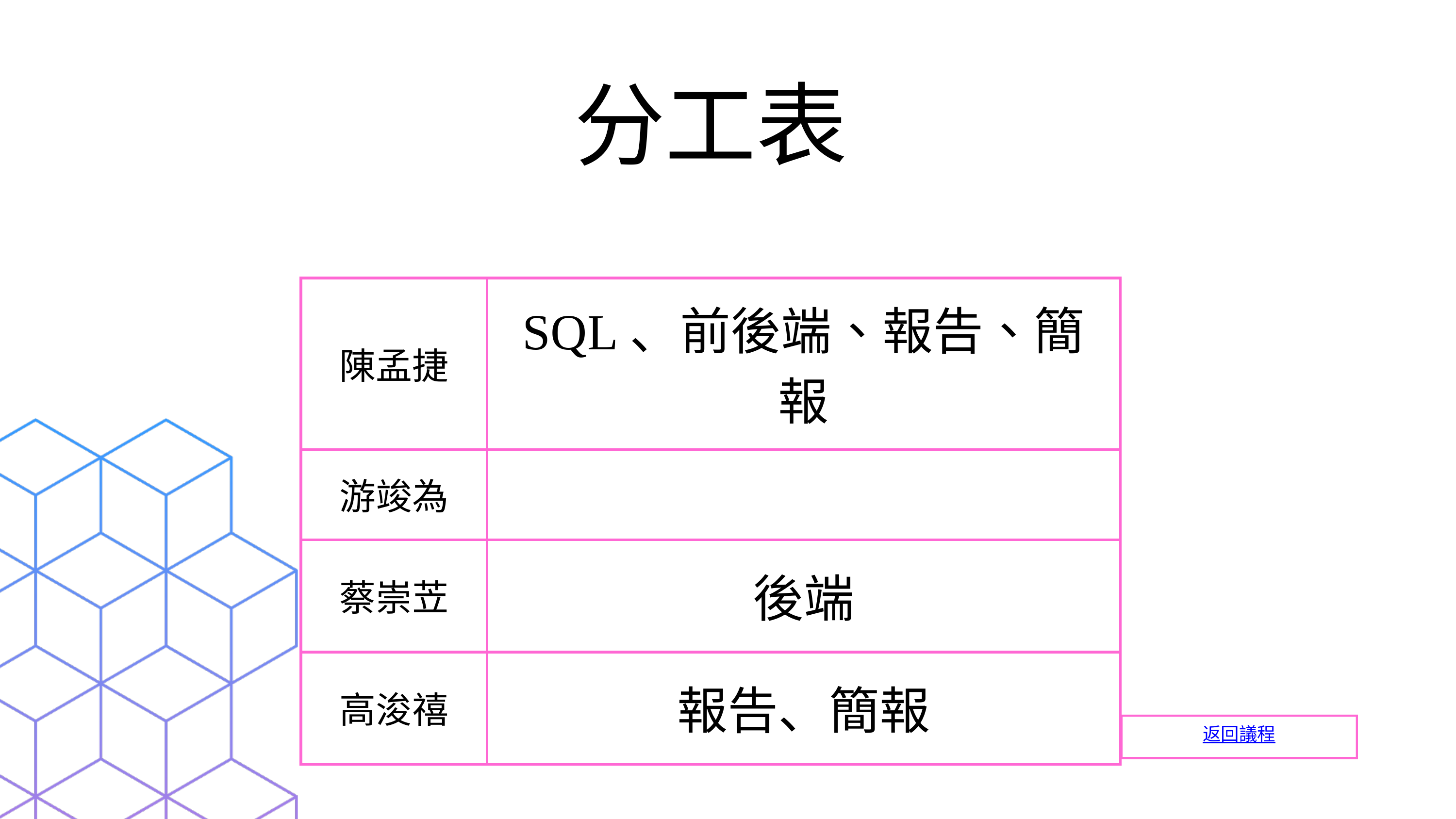

分工表
| 陳孟捷 | SQL、前後端、報告、簡報 |
| --- | --- |
| 游竣為 |  |
| 蔡崇苙 | 後端 |
| 高浚禧 | 報告、簡報 |

返回議程